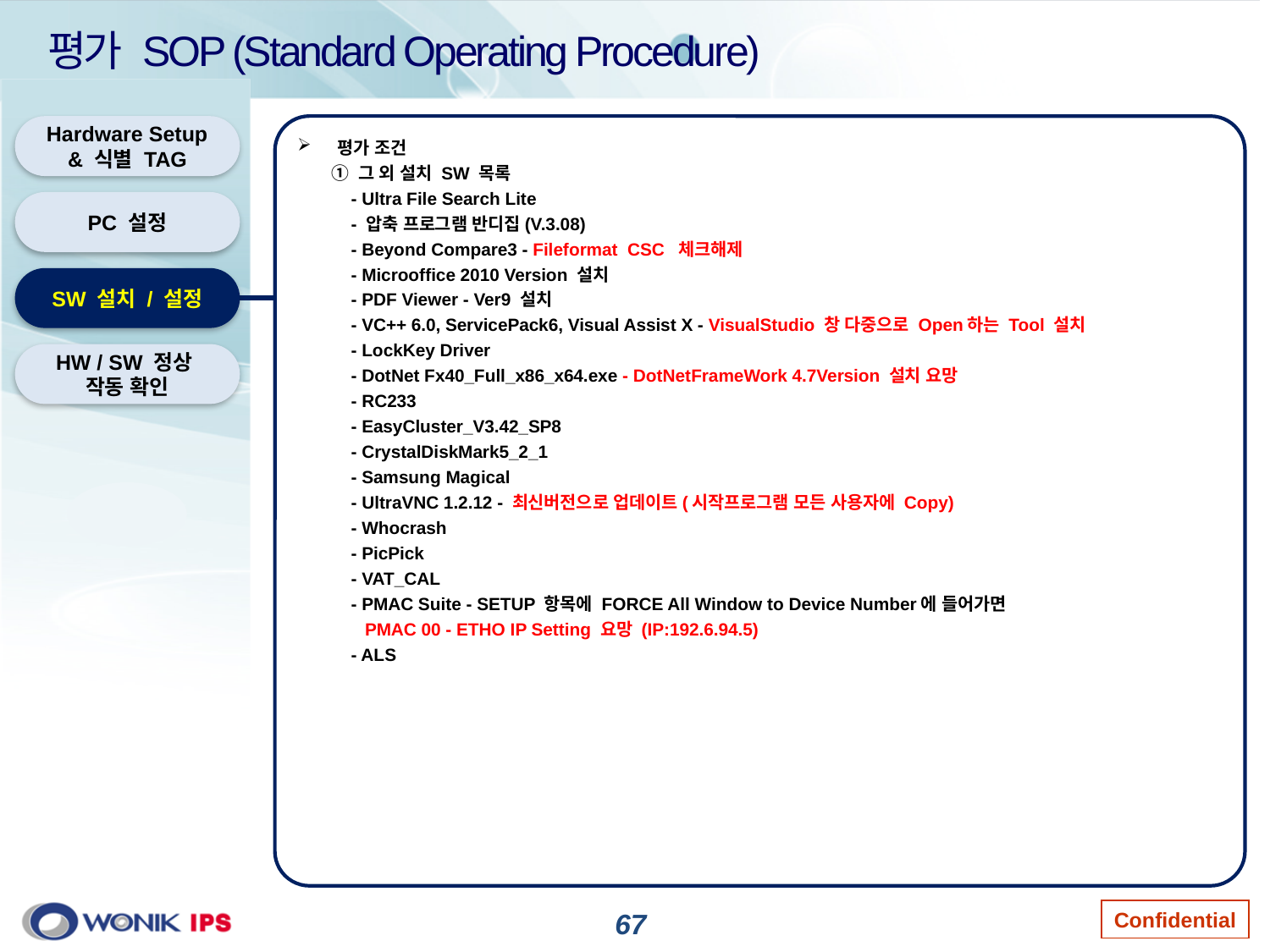

# 평가 SOP (Standard Operating Procedure)
Hardware Setup
& 식별 TAG
평가 조건
       ① 그 외 설치 SW 목록
           - Ultra File Search Lite
           - 압축 프로그램 반디집(V.3.08)
           - Beyond Compare3 - Fileformat  CSC  체크해제
           - Microoffice 2010 Version 설치
           - PDF Viewer - Ver9 설치
           - VC++ 6.0, ServicePack6, Visual Assist X - VisualStudio 창 다중으로 Open하는 Tool 설치
           - LockKey Driver
           - DotNet Fx40_Full_x86_x64.exe - DotNetFrameWork 4.7Version 설치 요망
           - RC233
           - EasyCluster_V3.42_SP8
           - CrystalDiskMark5_2_1
           - Samsung Magical
           - UltraVNC 1.2.12 - 최신버전으로 업데이트(시작프로그램 모든 사용자에 Copy)
           - Whocrash
           - PicPick
           - VAT_CAL
           - PMAC Suite - SETUP 항목에 FORCE All Window to Device Number에 들어가면
             PMAC 00 - ETHO IP Setting 요망 (IP:192.6.94.5)
           - ALS
PC 설정
SW 설치 / 설정
HW / SW 정상
작동 확인